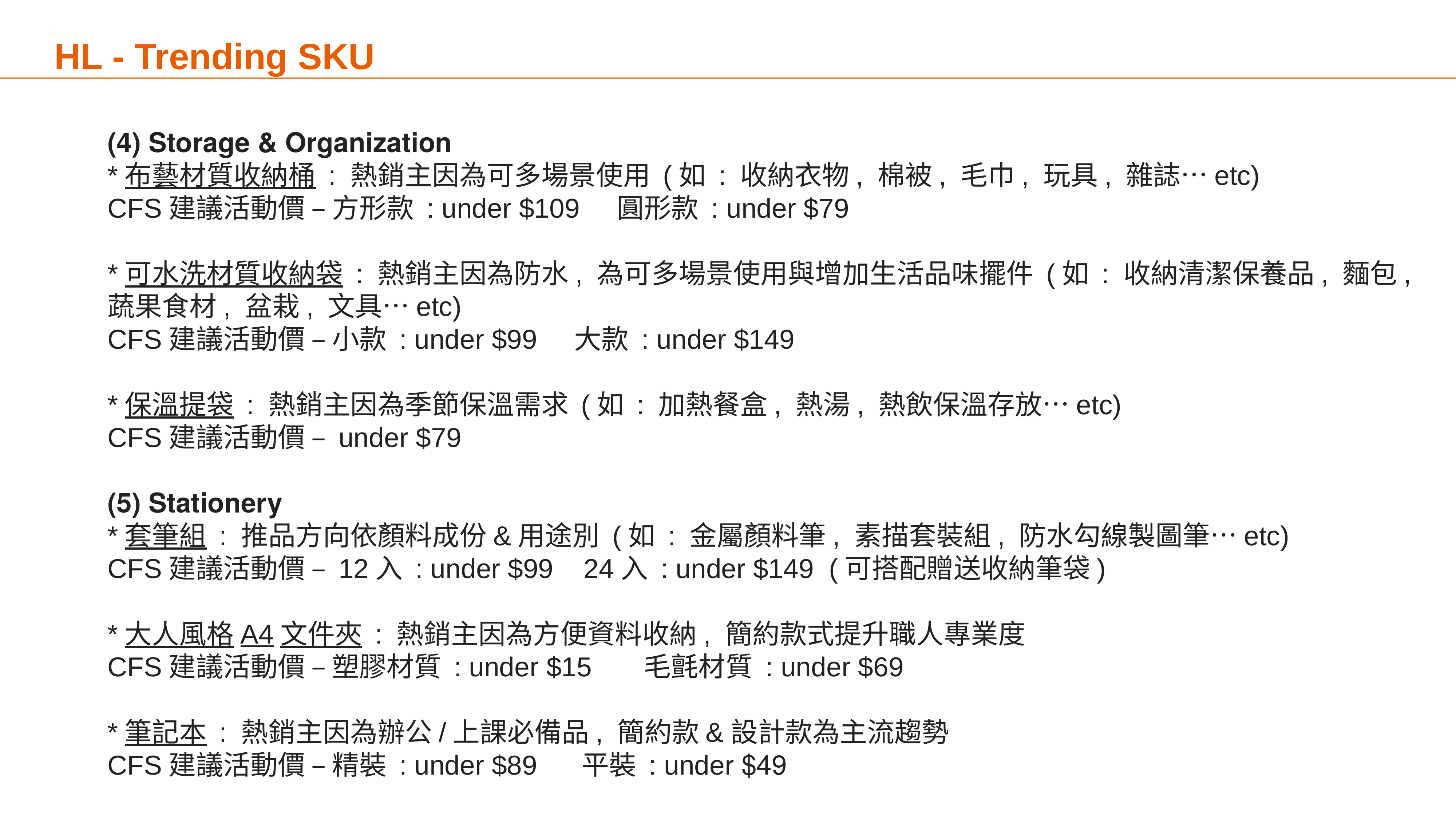

# HL - Trending SKU
(4) Storage & Organization
*布藝材質收納桶 : 熱銷主因為可多場景使用 (如 : 收納衣物, 棉被, 毛巾, 玩具, 雜誌…etc)
CFS建議活動價 – 方形款 : under $109    圓形款 : under $79

*可水洗材質收納袋 : 熱銷主因為防水, 為可多場景使用與增加生活品味擺件 (如 : 收納清潔保養品, 麵包, 蔬果食材, 盆栽, 文具…etc)
CFS建議活動價 – 小款 : under $99    大款 : under $149

*保溫提袋 : 熱銷主因為季節保溫需求 (如 : 加熱餐盒, 熱湯, 熱飲保溫存放…etc)
CFS建議活動價 – under $79

(5) Stationery
*套筆組 : 推品方向依顏料成份&用途別 (如 : 金屬顏料筆, 素描套裝組, 防水勾線製圖筆…etc)
CFS建議活動價 – 12入 : under $99    24入 : under $149  (可搭配贈送收納筆袋)

*大人風格A4文件夾 : 熱銷主因為方便資料收納, 簡約款式提升職人專業度
CFS建議活動價 – 塑膠材質 : under $15      毛氈材質 : under $69

*筆記本 : 熱銷主因為辦公/上課必備品, 簡約款&設計款為主流趨勢
CFS建議活動價 – 精裝 : under $89     平裝 : under $49